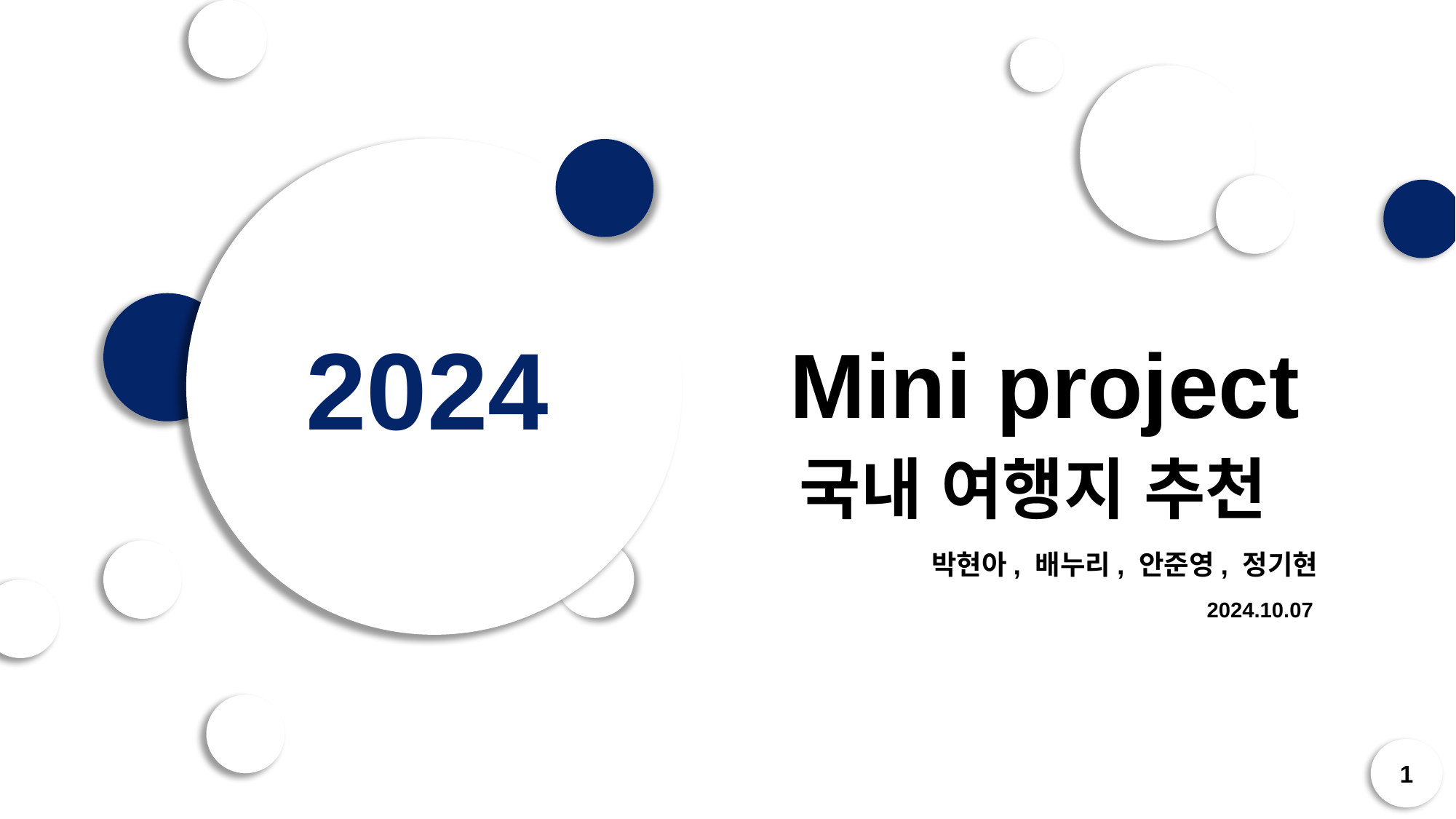

2024
Mini project
국내 여행지 추천

박현아, 배누리, 안준영, 정기현

2024.10.07

1